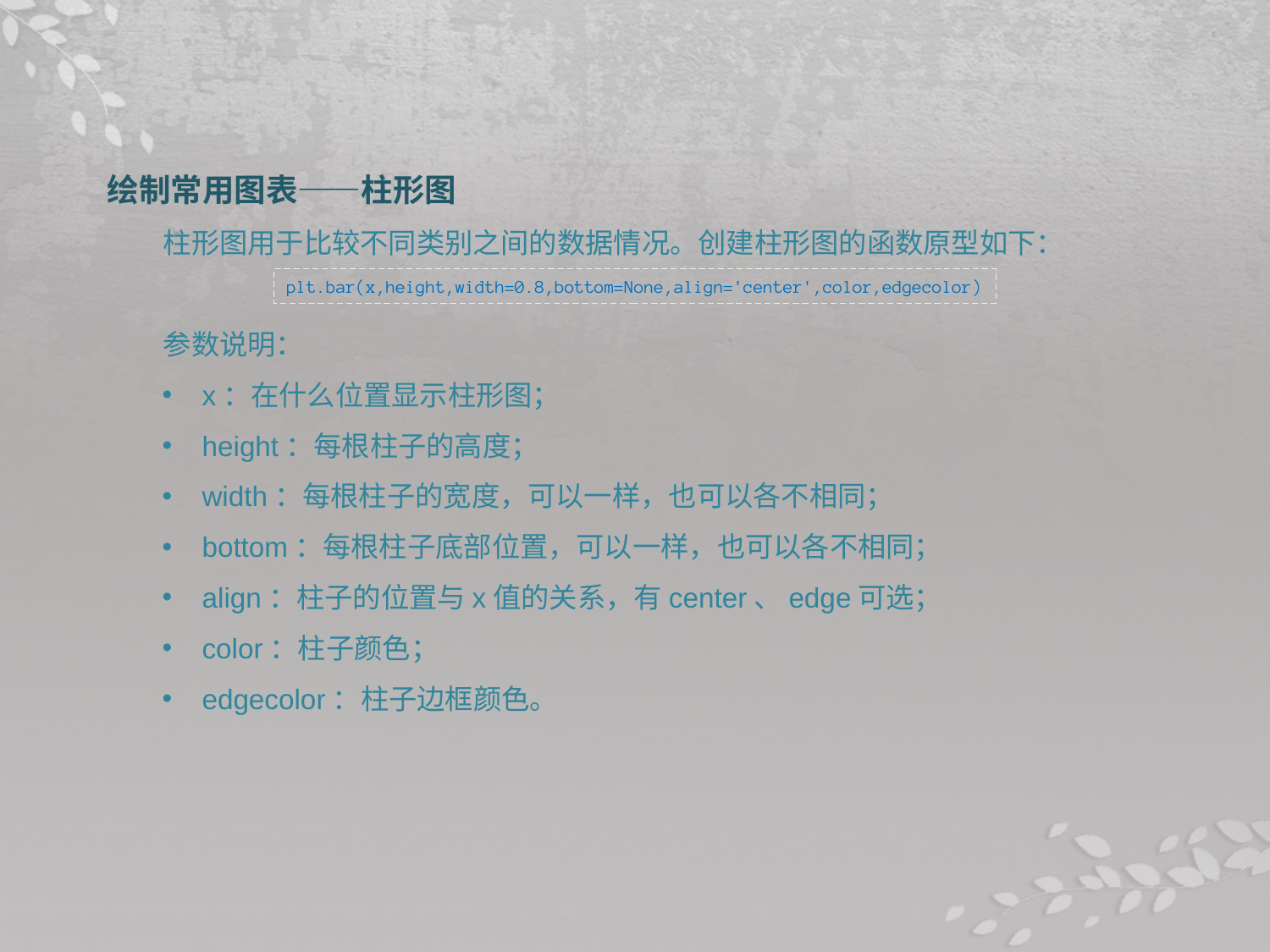

绘制常用图表——柱形图
柱形图用于比较不同类别之间的数据情况。创建柱形图的函数原型如下：

参数说明：
x：在什么位置显示柱形图；
height：每根柱子的高度；
width：每根柱子的宽度，可以一样，也可以各不相同；
bottom：每根柱子底部位置，可以一样，也可以各不相同；
align：柱子的位置与x值的关系，有center、edge可选；
color：柱子颜色；
edgecolor：柱子边框颜色。
plt.bar(x,height,width=0.8,bottom=None,align='center',color,edgecolor)